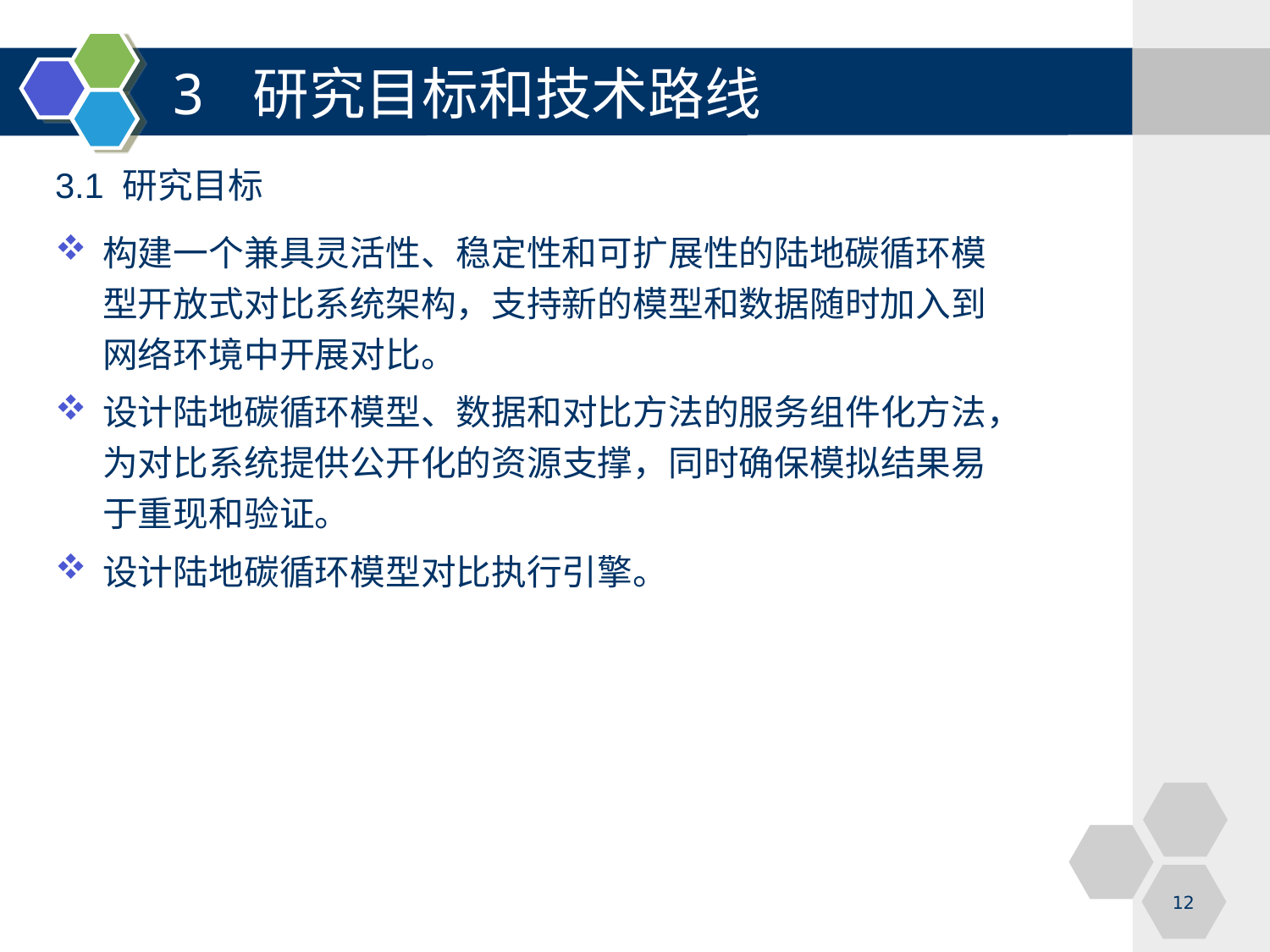

3 研究目标和技术路线
3.1 研究目标
构建一个兼具灵活性、稳定性和可扩展性的陆地碳循环模型开放式对比系统架构，支持新的模型和数据随时加入到网络环境中开展对比。
设计陆地碳循环模型、数据和对比方法的服务组件化方法，为对比系统提供公开化的资源支撑，同时确保模拟结果易于重现和验证。
设计陆地碳循环模型对比执行引擎。
12